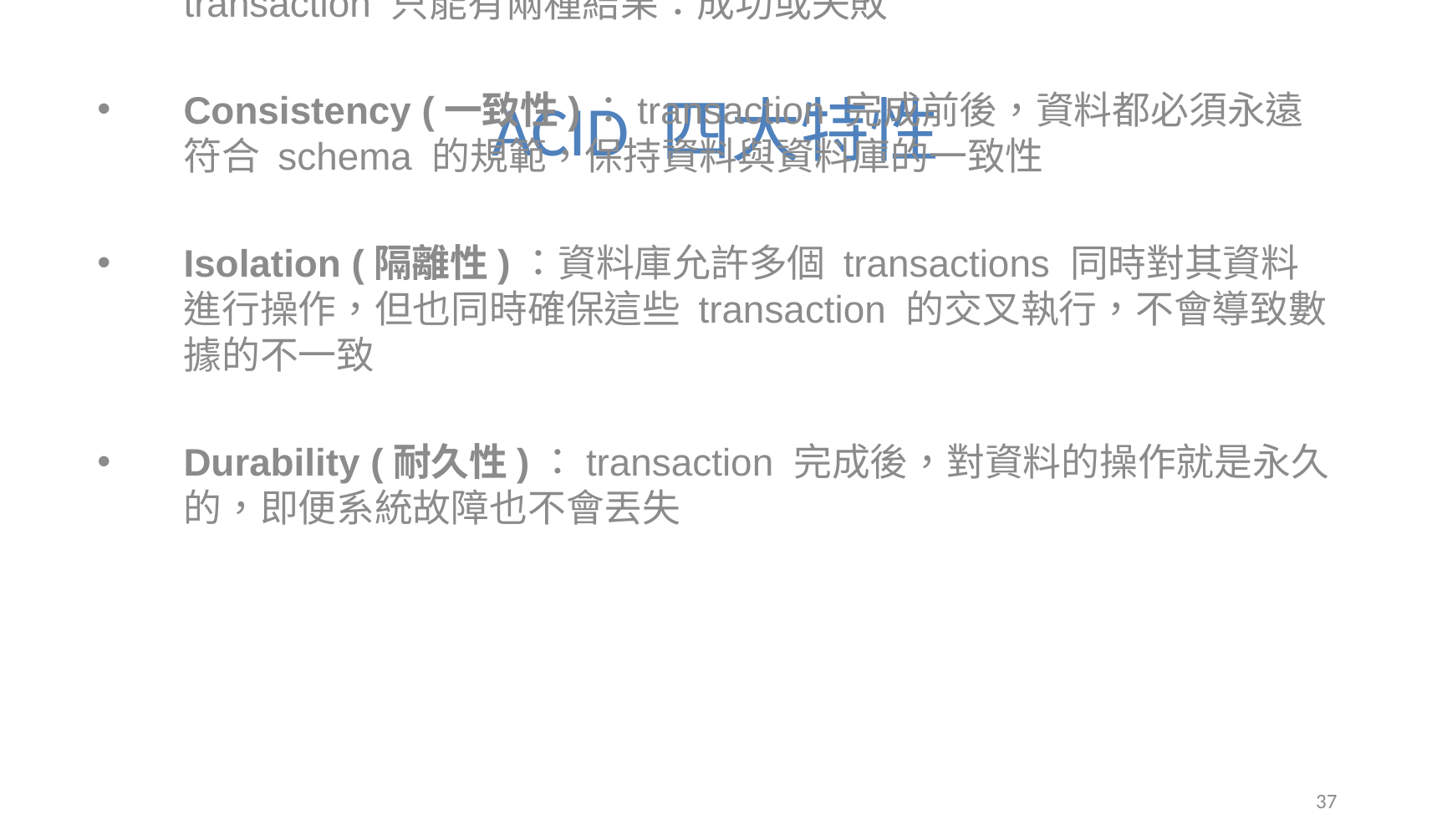

# ACID 四大特性
Atomicity (原子性) : 資料操作不能只有部分完成。一次的 transaction 只能有兩種結果：成功或失敗

Consistency (一致性)：transaction 完成前後，資料都必須永遠符合 schema 的規範，保持資料與資料庫的一致性

Isolation (隔離性)：資料庫允許多個 transactions 同時對其資料進行操作，但也同時確保這些 transaction 的交叉執行，不會導致數據的不一致

Durability (耐久性)：transaction 完成後，對資料的操作就是永久的，即便系統故障也不會丟失

37